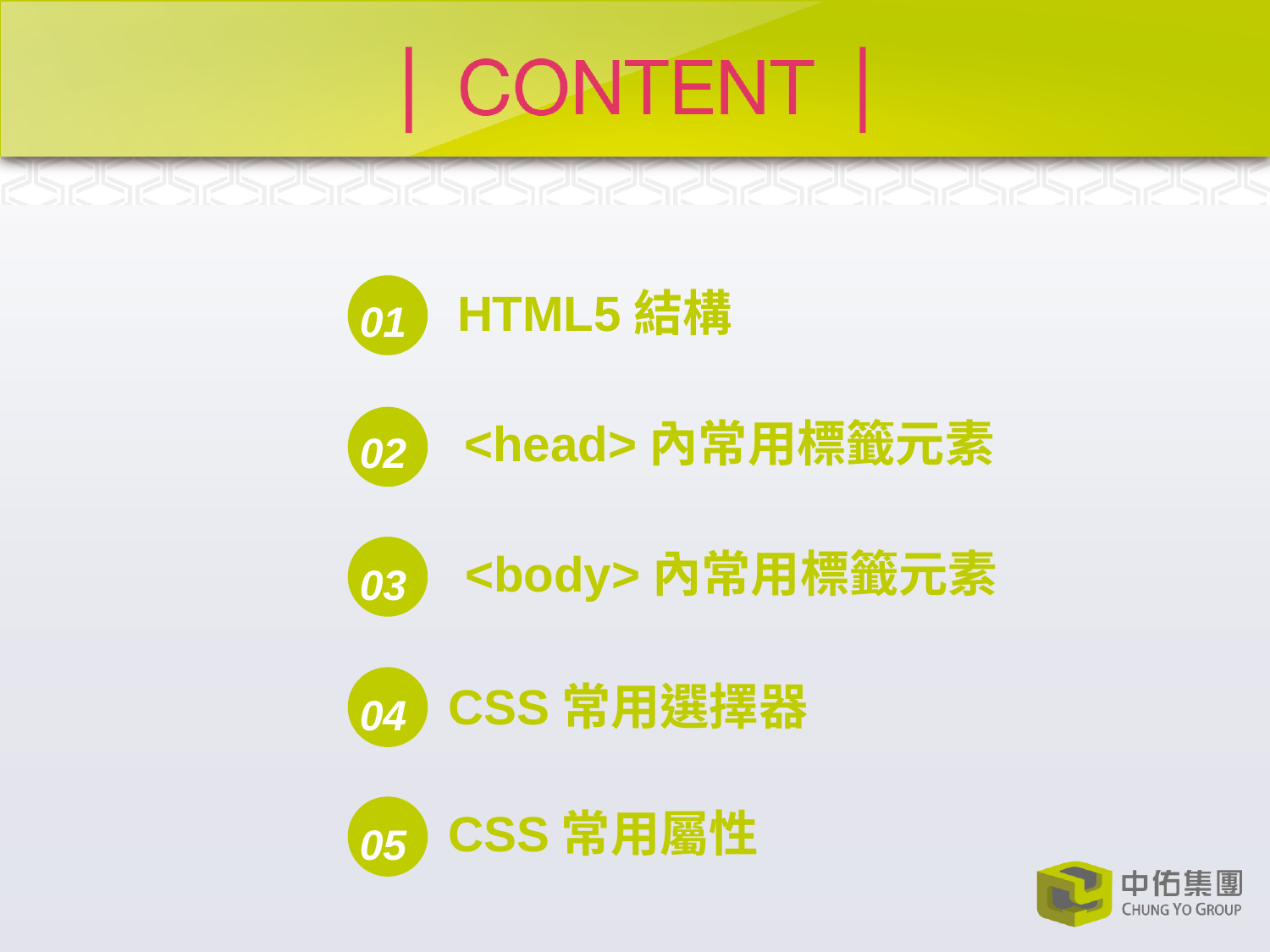

HTML5結構
01
<head>內常用標籤元素

02
<body>內常用標籤元素

03

CSS常用選擇器
04
CSS常用屬性

05